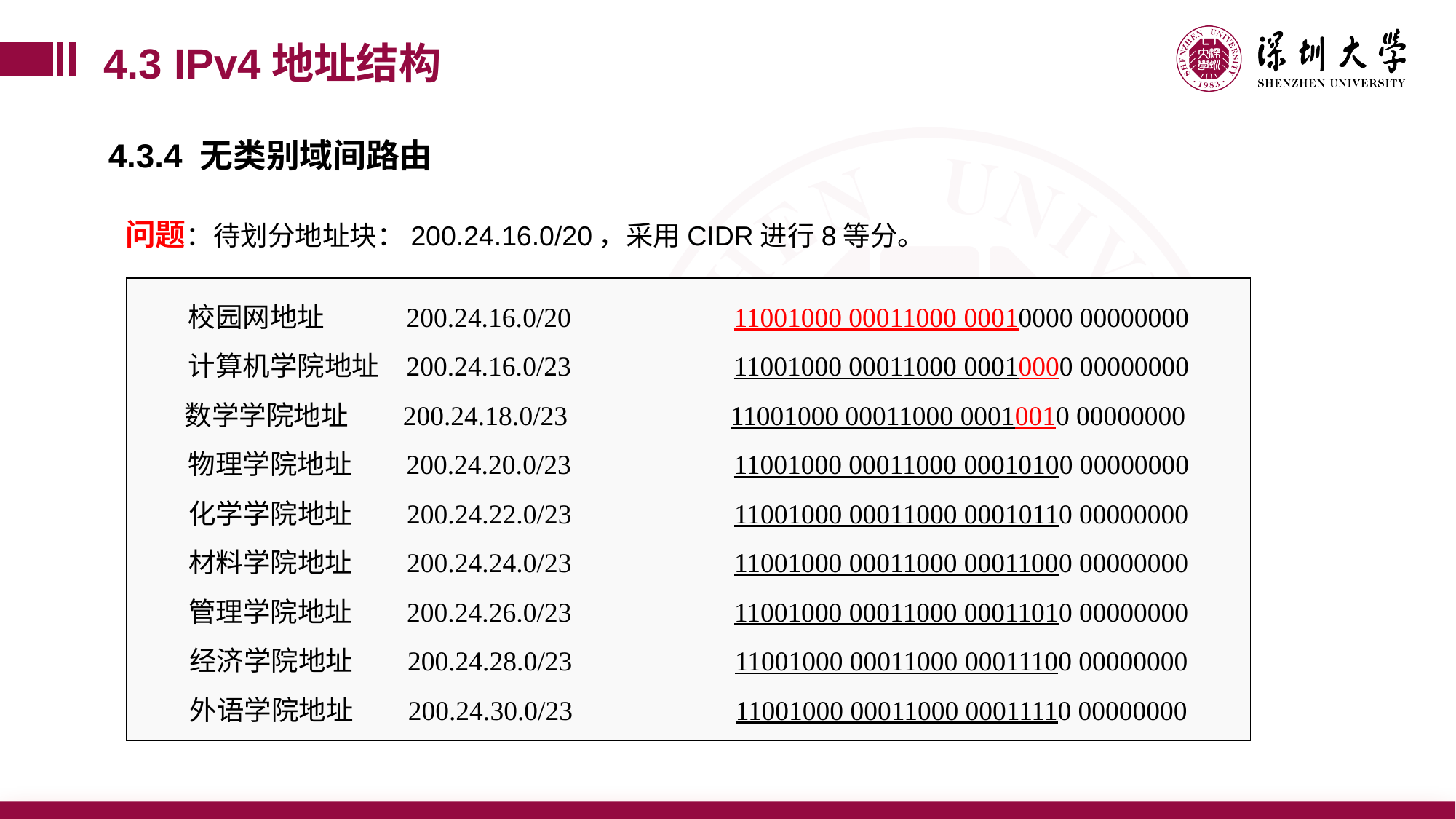

4.3 IPv4地址结构

4.3.4 无类别域间路由
问题：待划分地址块：200.24.16.0/20，采用CIDR进行8等分。
校园网地址	200.24.16.0/20		11001000 00011000 00010000 00000000
计算机学院地址	200.24.16.0/23		11001000 00011000 00010000 00000000
数学学院地址	200.24.18.0/23		11001000 00011000 00010010 00000000
物理学院地址	200.24.20.0/23		11001000 00011000 00010100 00000000
化学学院地址	200.24.22.0/23		11001000 00011000 00010110 00000000
材料学院地址	200.24.24.0/23		11001000 00011000 00011000 00000000
管理学院地址	200.24.26.0/23		11001000 00011000 00011010 00000000
经济学院地址	200.24.28.0/23		11001000 00011000 00011100 00000000
外语学院地址	200.24.30.0/23		11001000 00011000 00011110 00000000